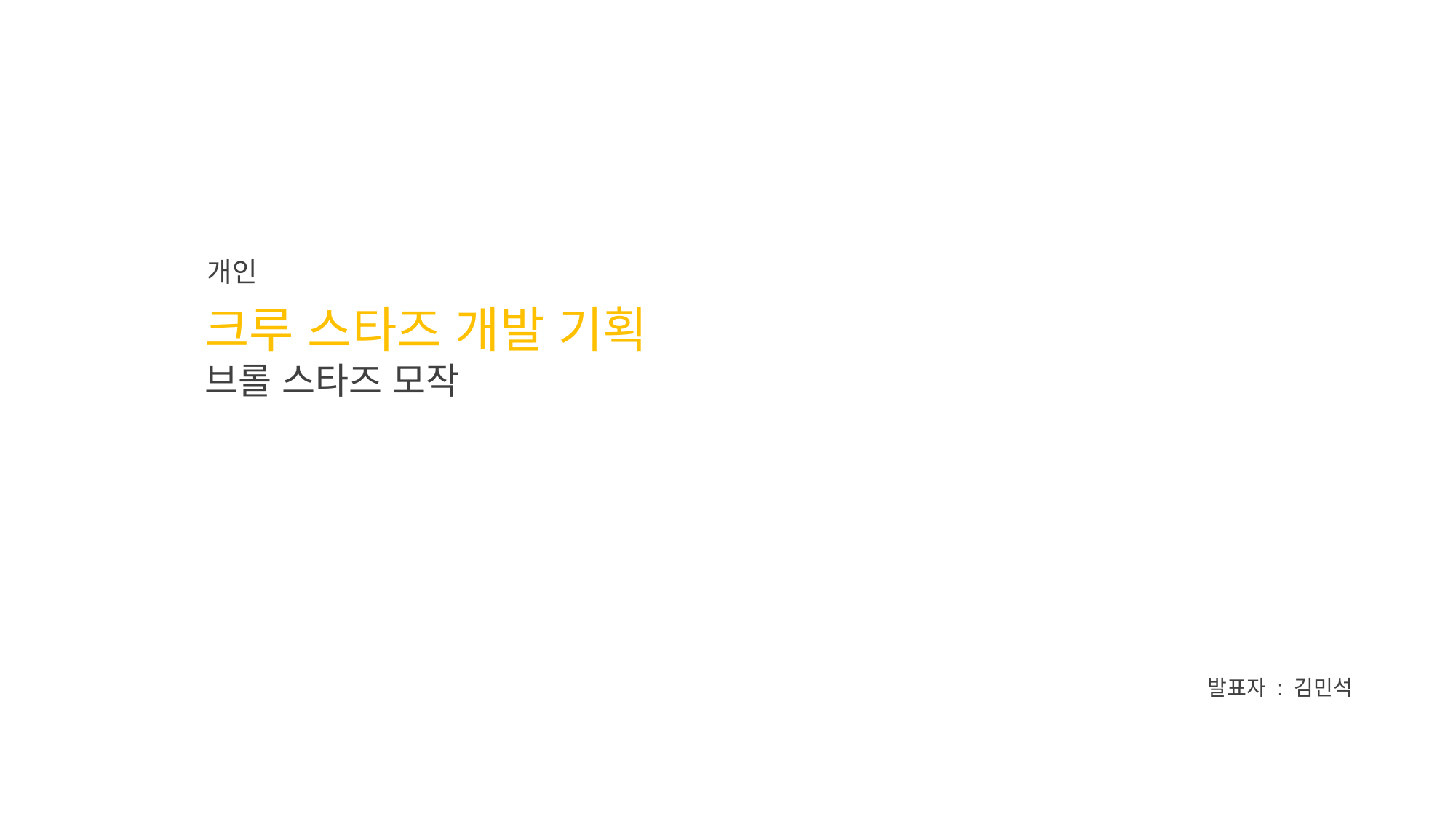

개인
크루 스타즈 개발 기획
브롤 스타즈 모작
발표자 : 김민석